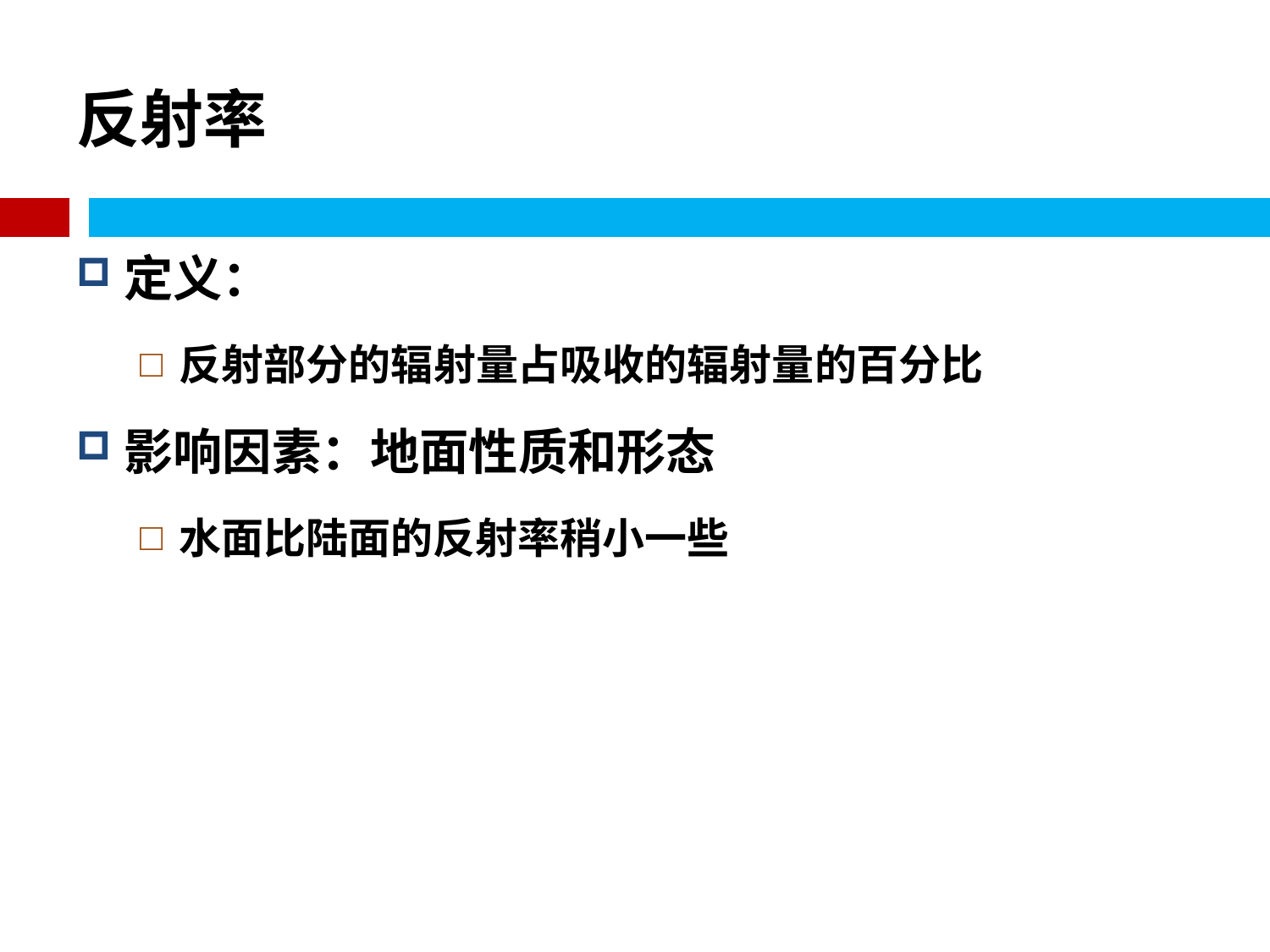

# 反射率
定义：
反射部分的辐射量占吸收的辐射量的百分比
影响因素：地面性质和形态
水面比陆面的反射率稍小一些